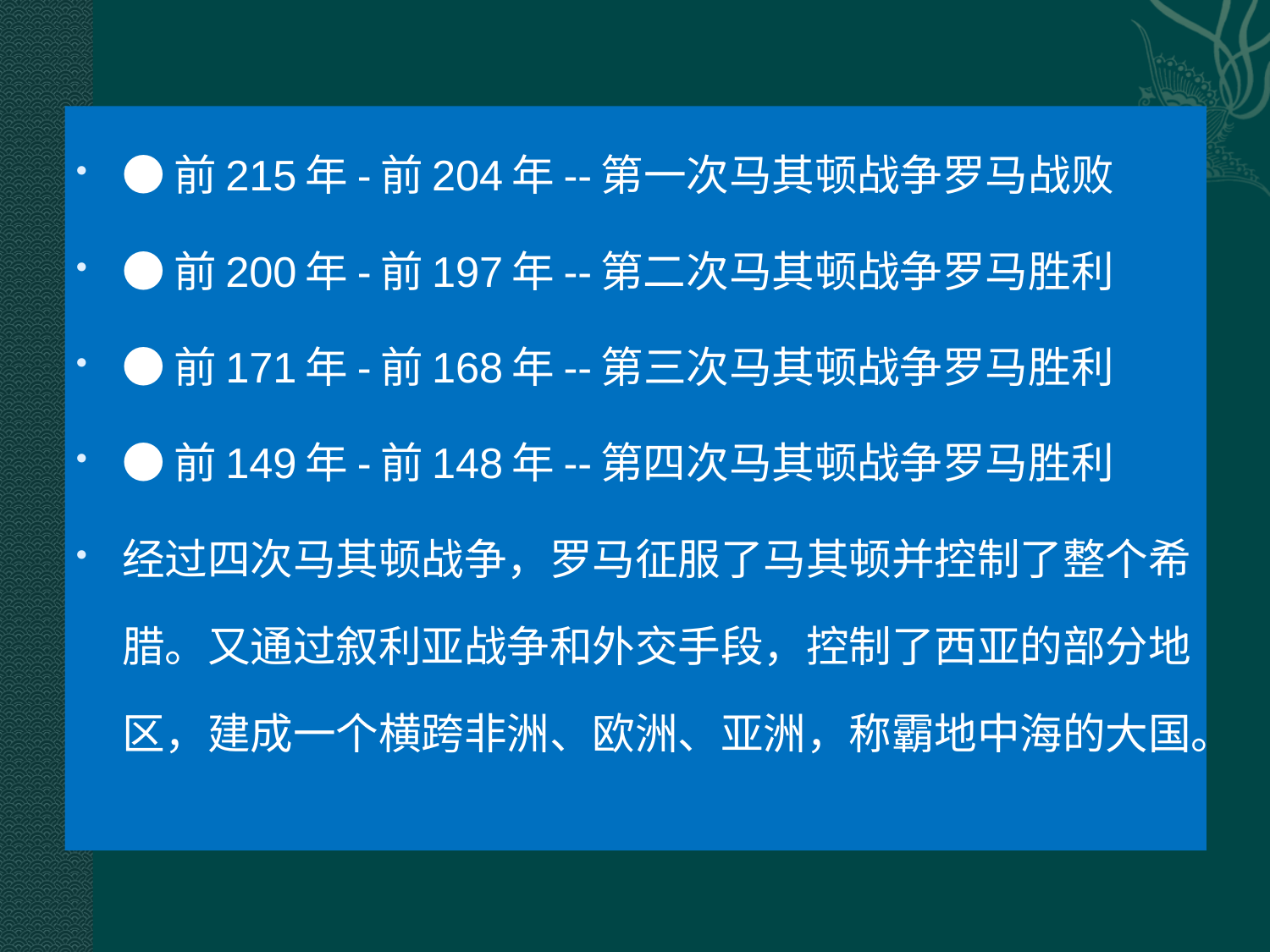

●前215年-前204年--第一次马其顿战争罗马战败
●前200年-前197年--第二次马其顿战争罗马胜利
●前171年-前168年--第三次马其顿战争罗马胜利
●前149年-前148年--第四次马其顿战争罗马胜利
经过四次马其顿战争，罗马征服了马其顿并控制了整个希腊。又通过叙利亚战争和外交手段，控制了西亚的部分地区，建成一个横跨非洲、欧洲、亚洲，称霸地中海的大国。